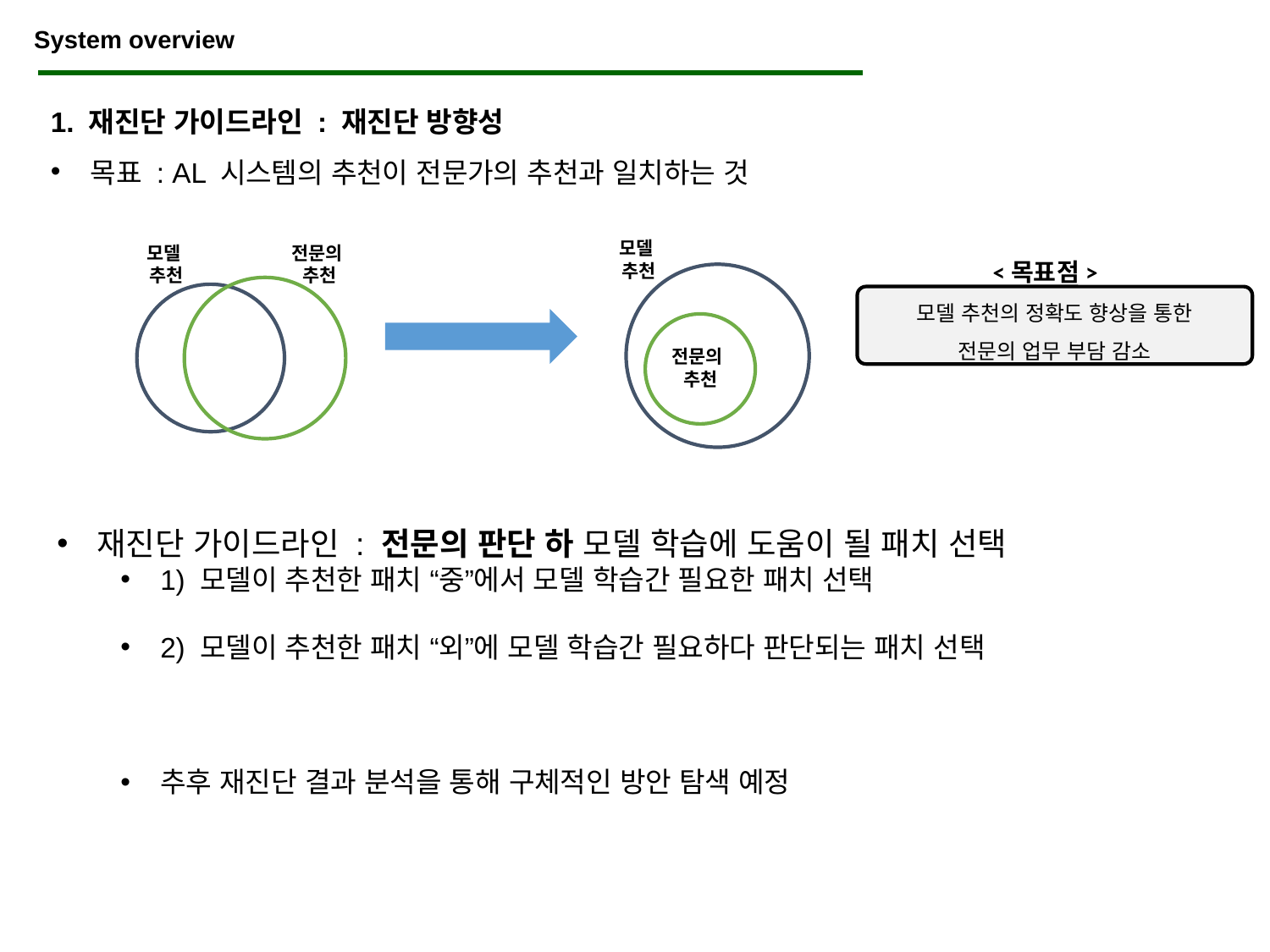

System overview
1. 재진단 가이드라인 : 재진단 방향성
목표 : AL 시스템의 추천이 전문가의 추천과 일치하는 것

모델
추천
모델
추천
전문의
추천

<목표점>

모델 추천의 정확도 향상을 통한
전문의 업무 부담 감소

전문의
추천
재진단 가이드라인 : 전문의 판단 하 모델 학습에 도움이 될 패치 선택
1) 모델이 추천한 패치 “중”에서 모델 학습간 필요한 패치 선택

2) 모델이 추천한 패치 “외”에 모델 학습간 필요하다 판단되는 패치 선택

추후 재진단 결과 분석을 통해 구체적인 방안 탐색 예정